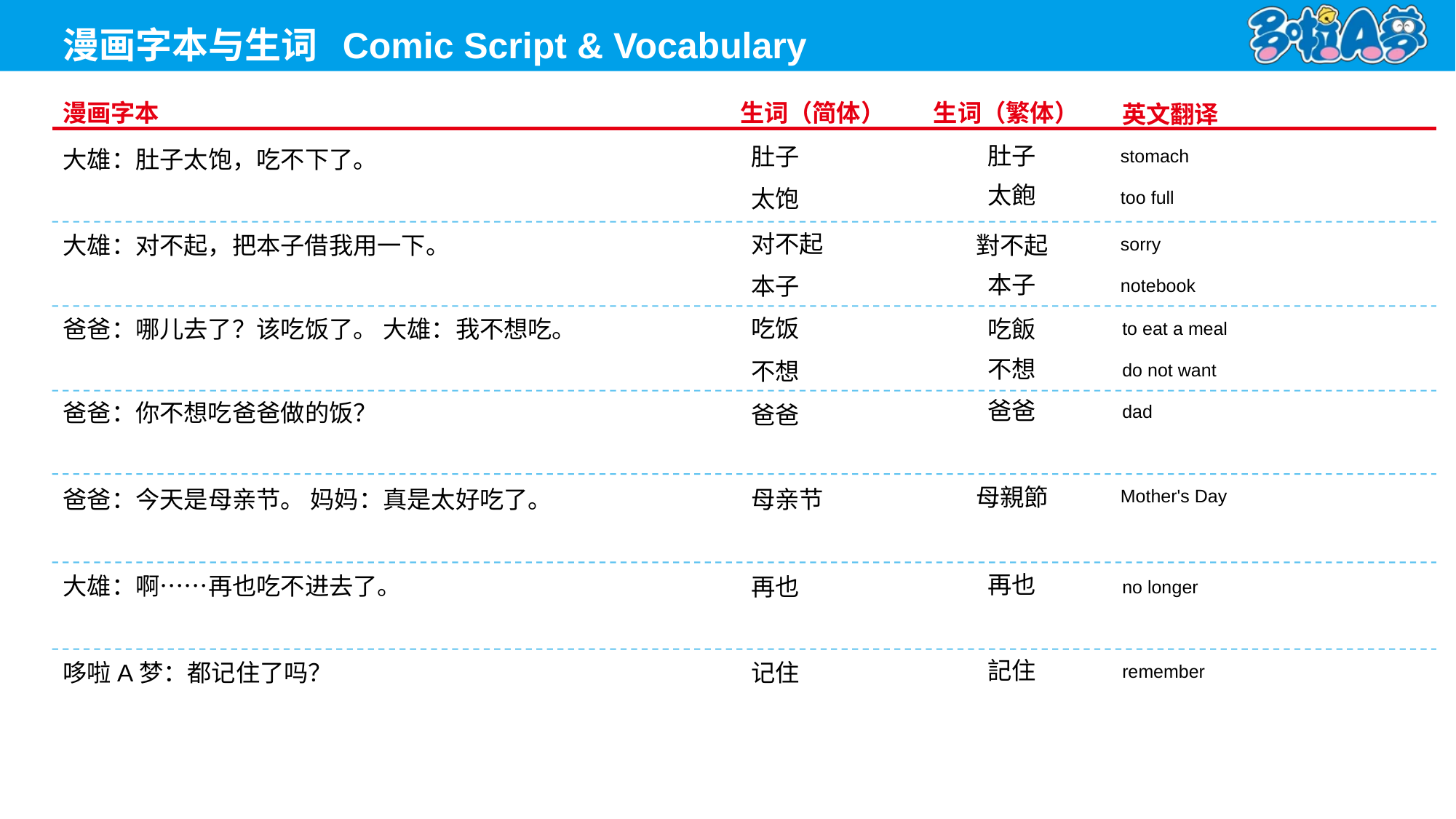

stomach
肚子
肚子
大雄：肚子太饱，吃不下了。
太飽
too full
太饱
sorry
对不起
對不起
大雄：对不起，把本子借我用一下。
本子
notebook
本子
to eat a meal
吃饭
吃飯
爸爸：哪儿去了？该吃饭了。 大雄：我不想吃。
不想
do not want
不想
爸爸
dad
爸爸
爸爸：你不想吃爸爸做的饭？

Mother's Day
母親節
母亲节
爸爸：今天是母亲节。 妈妈：真是太好吃了。

再也
no longer
再也
大雄：啊……再也吃不进去了。

記住
remember
记住
哆啦A梦：都记住了吗？